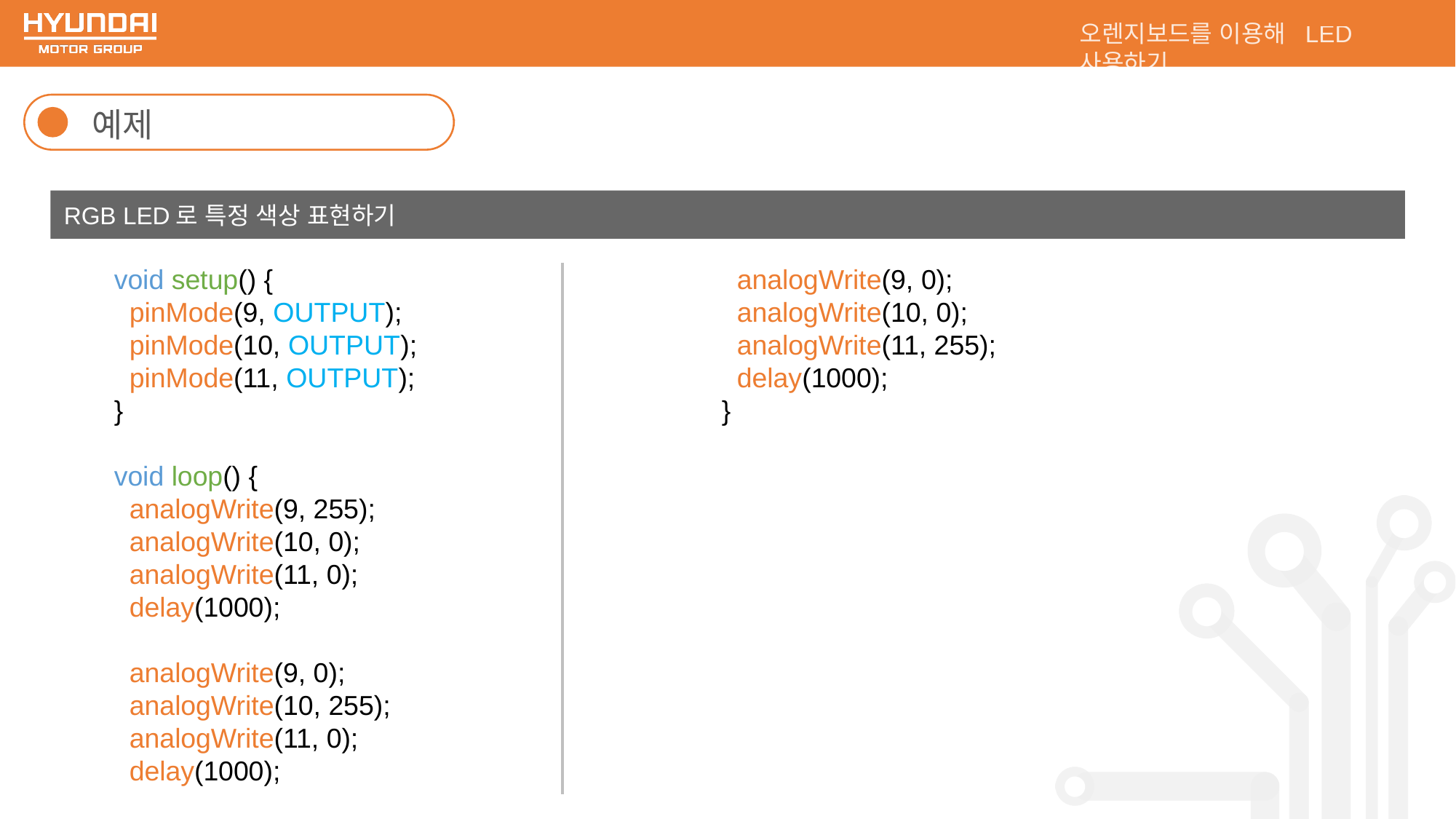

오렌지보드를 이용해  LED 사용하기
예제

RGB LED로 특정 색상 표현하기
  analogWrite(9, 0);
  analogWrite(10, 0);
  analogWrite(11, 255);
  delay(1000);
}
void setup() {
  pinMode(9, OUTPUT);
  pinMode(10, OUTPUT);
  pinMode(11, OUTPUT);
}

void loop() {
  analogWrite(9, 255);
  analogWrite(10, 0);
  analogWrite(11, 0);
  delay(1000);

  analogWrite(9, 0);
  analogWrite(10, 255);
  analogWrite(11, 0);
  delay(1000);